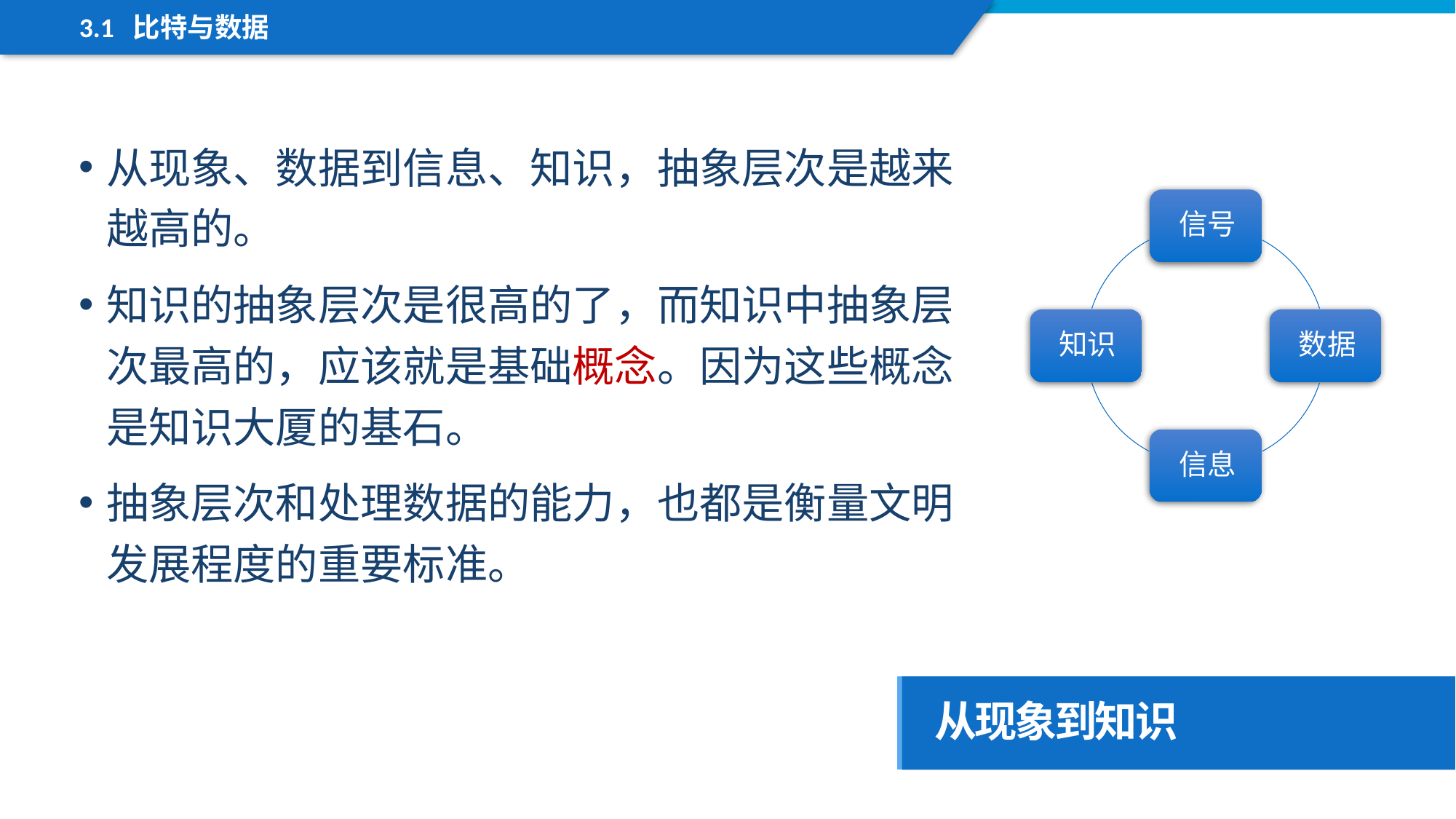

3.1  比特与数据
从现象、数据到信息、知识，抽象层次是越来越高的。
知识的抽象层次是很高的了，而知识中抽象层次最高的，应该就是基础概念。因为这些概念是知识大厦的基石。
抽象层次和处理数据的能力，也都是衡量文明发展程度的重要标准。
信号
数据
信息
知识
从现象到知识